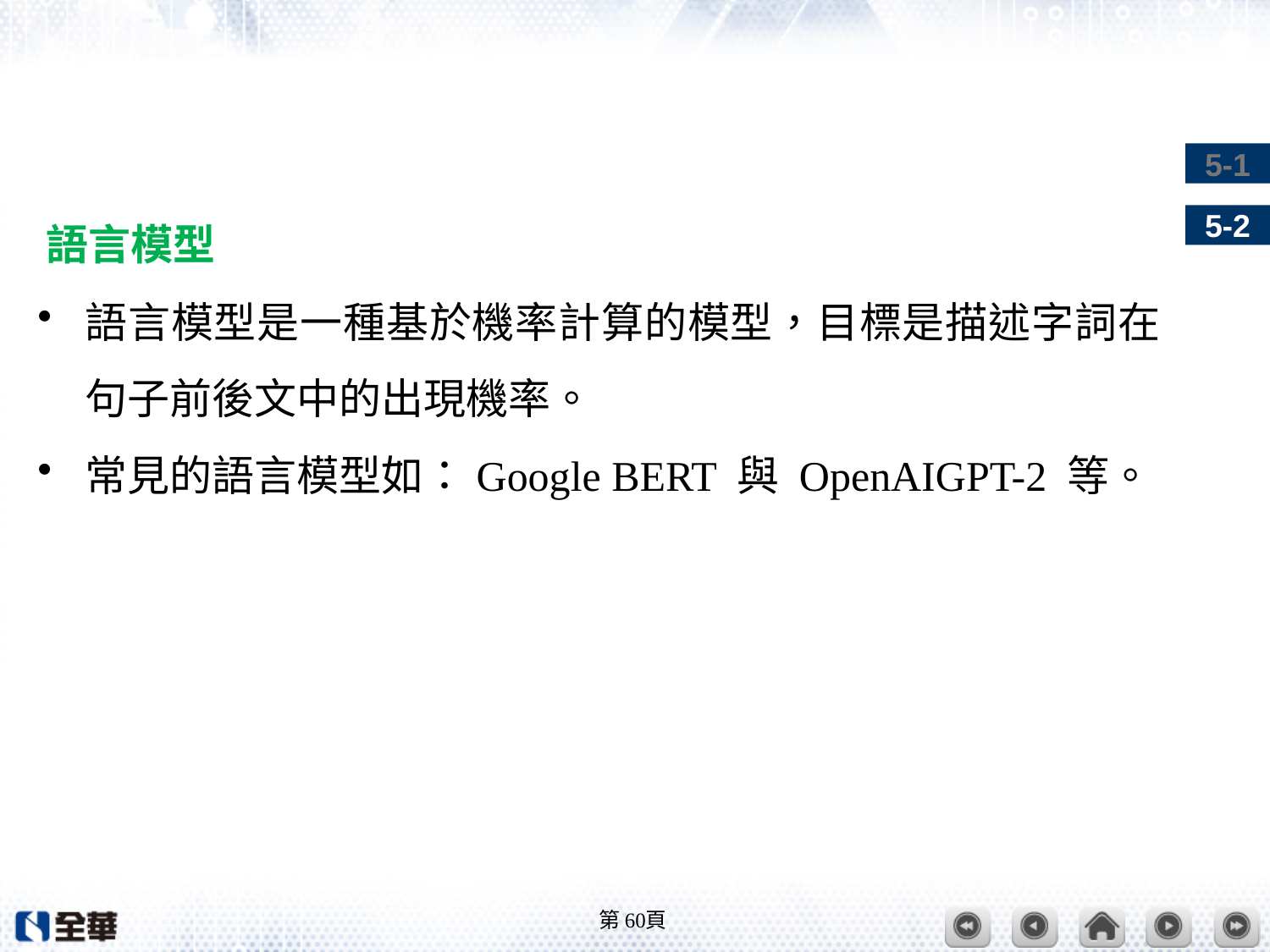

#
語言模型
語言模型是一種基於機率計算的模型，目標是描述字詞在句子前後文中的出現機率。
常見的語言模型如：Google BERT 與 OpenAIGPT-2 等。